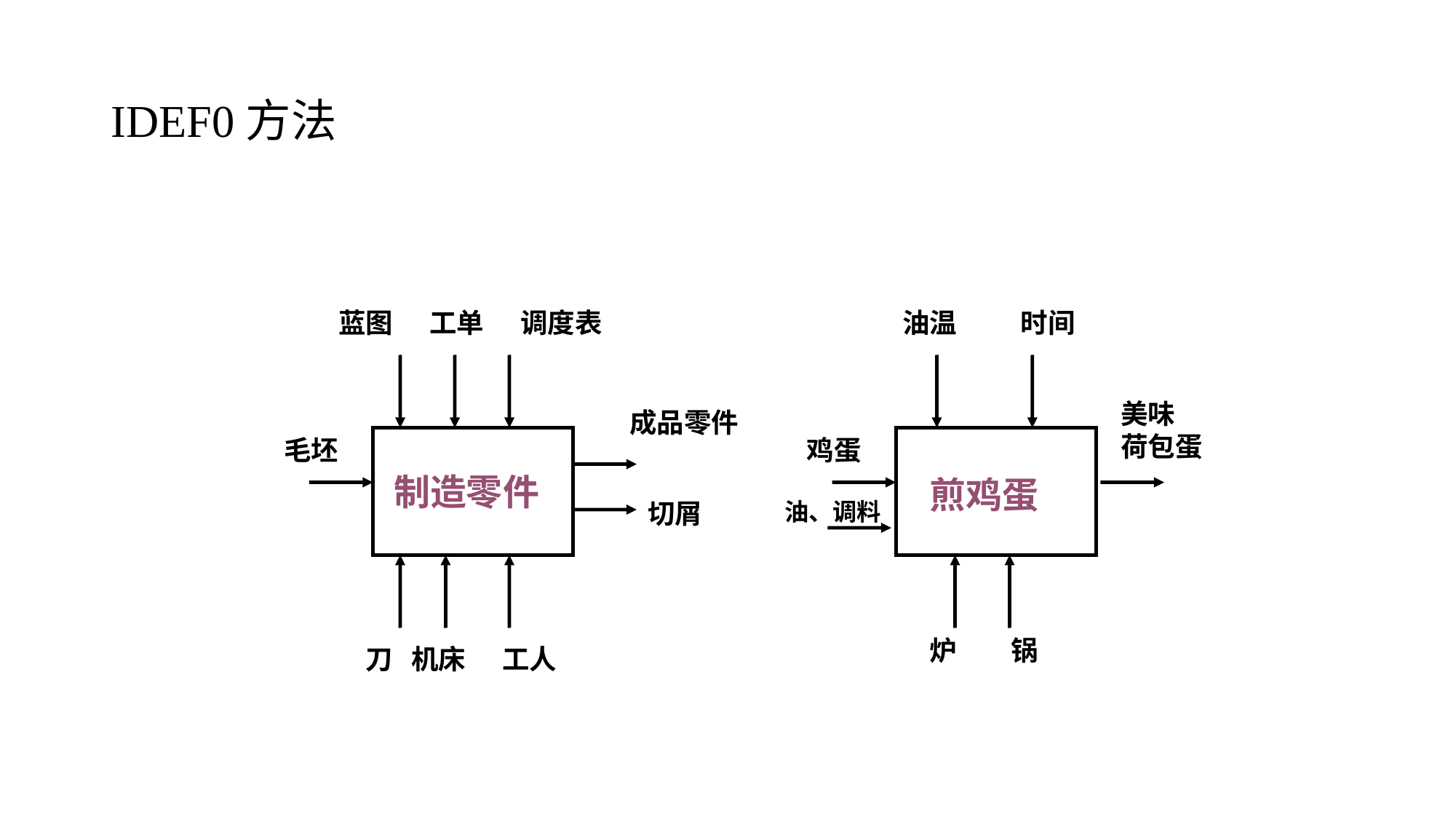

# IDEF0方法

蓝图
工单
调度表

成品零件
毛坯

制造零件

切屑

刀
机床
工人
油温
时间

美味
荷包蛋
鸡蛋

 煎鸡蛋

油、调料

炉
锅